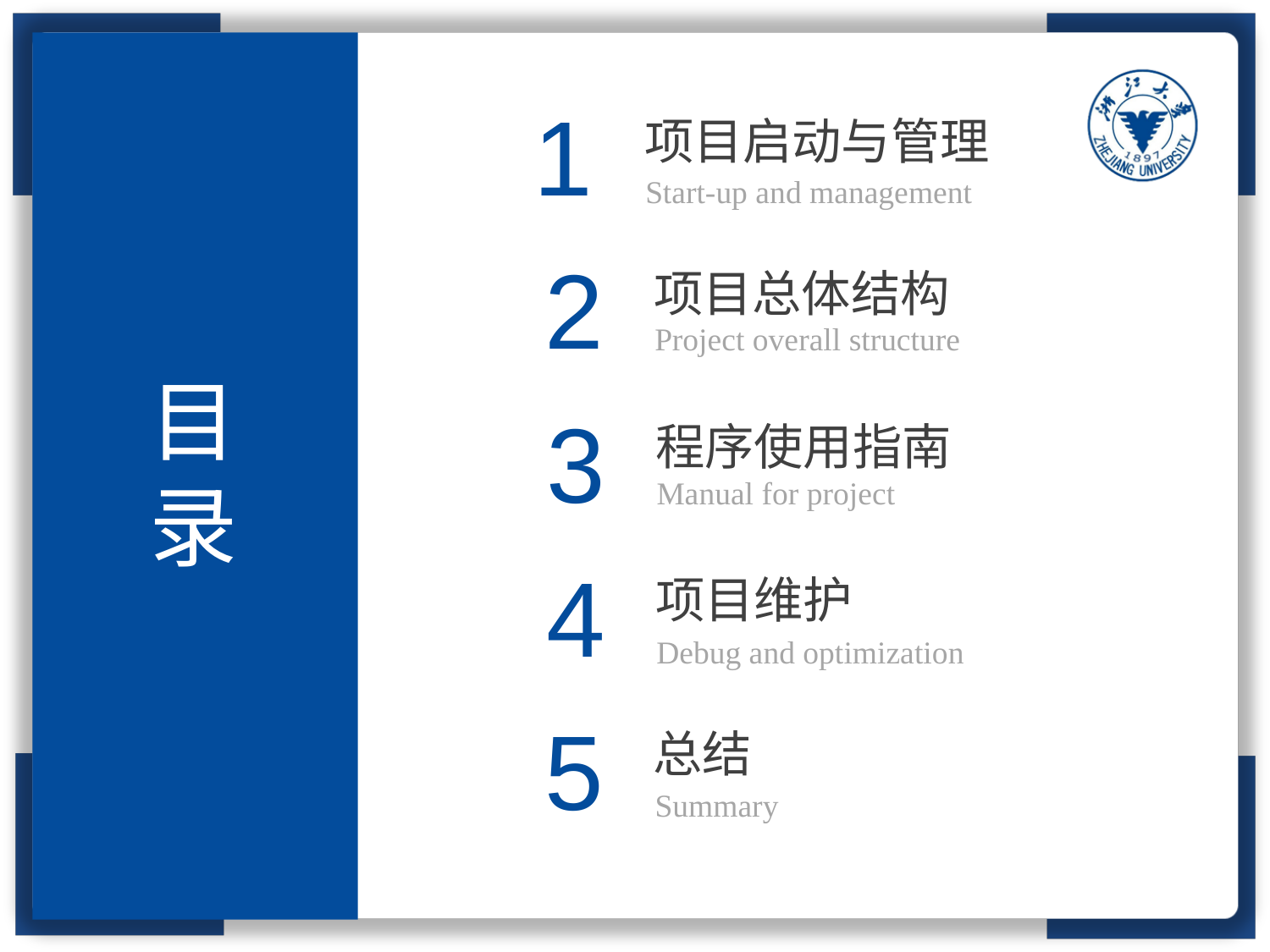

1
项目启动与管理
Start-up and management
2
项目总体结构
Project overall structure
目录
3
程序使用指南
Manual for project
4
项目维护
Debug and optimization
5
总结
Summary